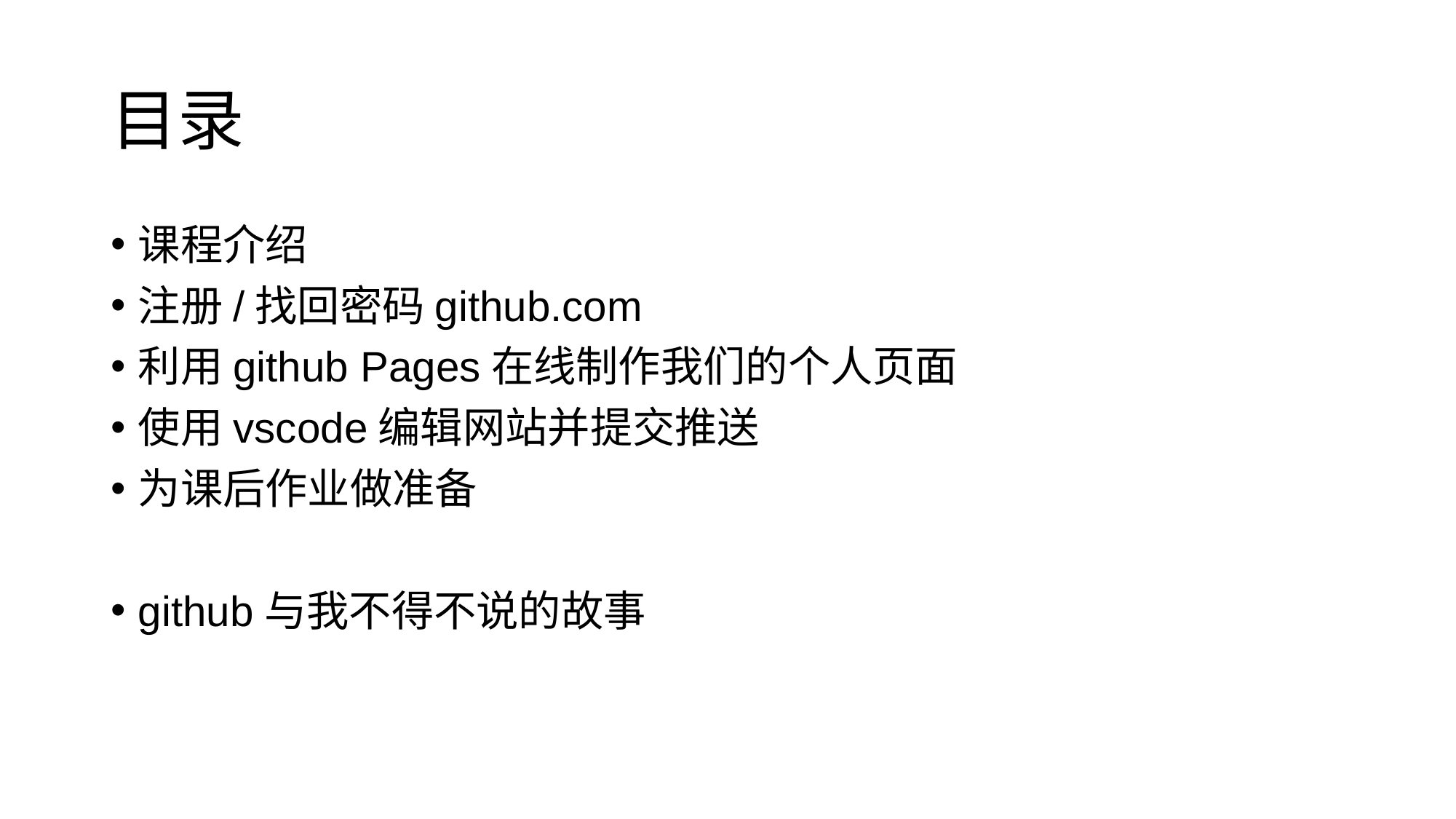

# 目录
课程介绍
注册/找回密码github.com
利用github Pages在线制作我们的个人页面
使用vscode编辑网站并提交推送
为课后作业做准备

github与我不得不说的故事